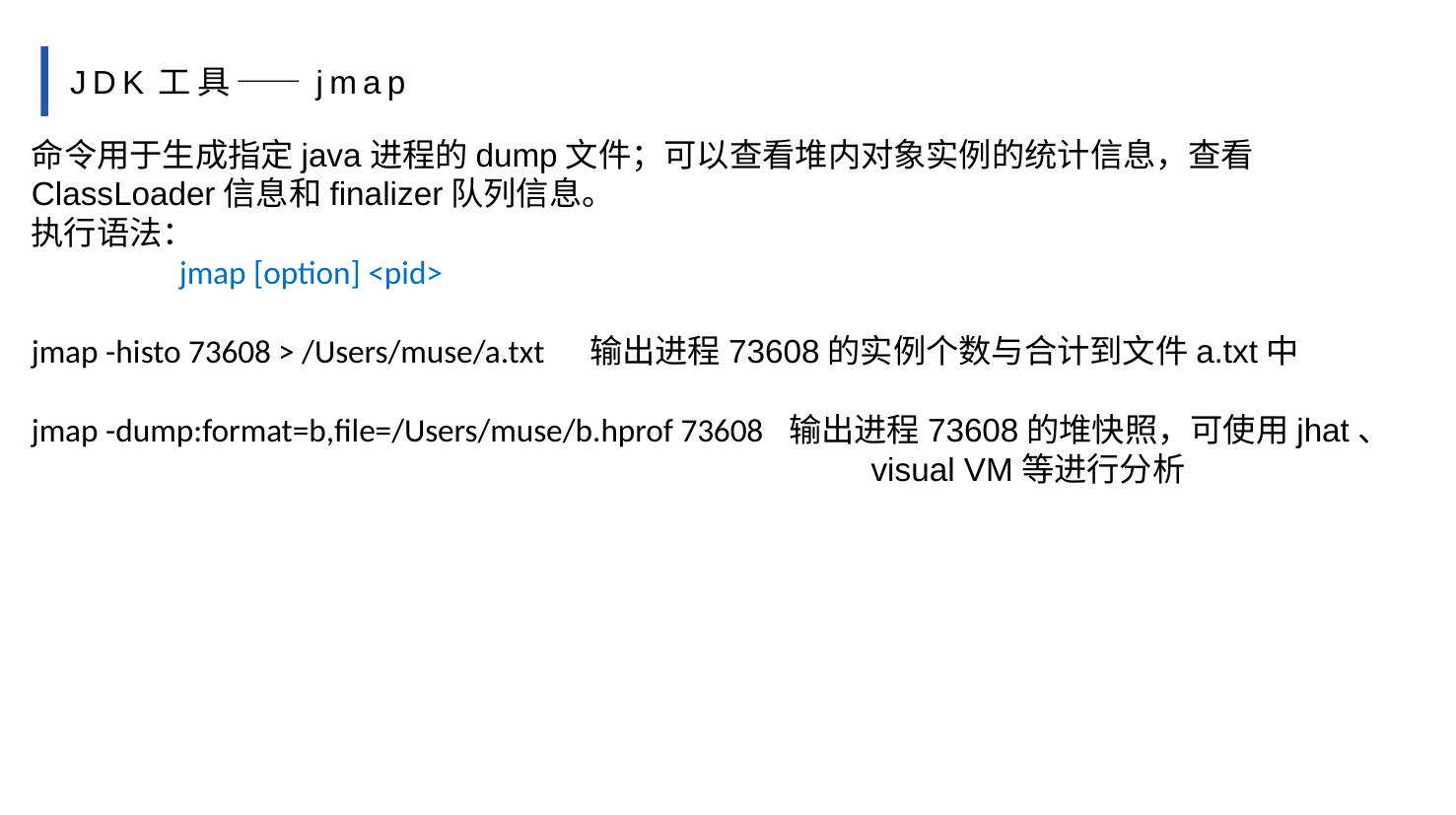

JDK工具——jmap
命令用于生成指定java进程的dump文件；可以查看堆内对象实例的统计信息，查看ClassLoader信息和finalizer队列信息。
执行语法：
	jmap [option] <pid>

jmap -histo 73608 > /Users/muse/a.txt    输出进程73608的实例个数与合计到文件a.txt中

jmap -dump:format=b,file=/Users/muse/b.hprof 73608  输出进程73608的堆快照，可使用jhat、
					           visual VM等进行分析